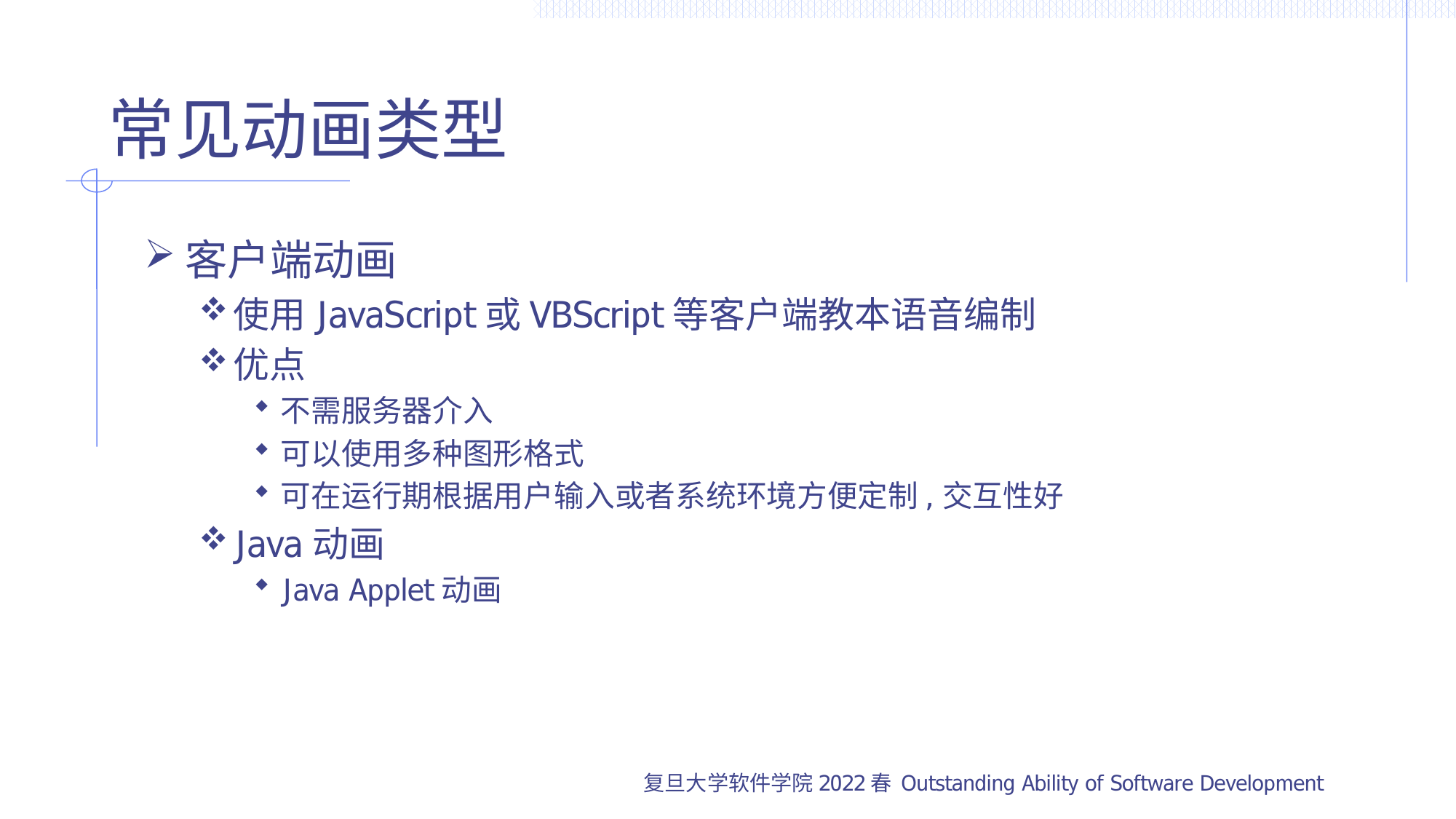

# 常见动画类型
客户端动画
使用JavaScript或VBScript等客户端教本语音编制
优点
不需服务器介入
可以使用多种图形格式
可在运行期根据用户输入或者系统环境方便定制,交互性好
Java动画
Java Applet动画